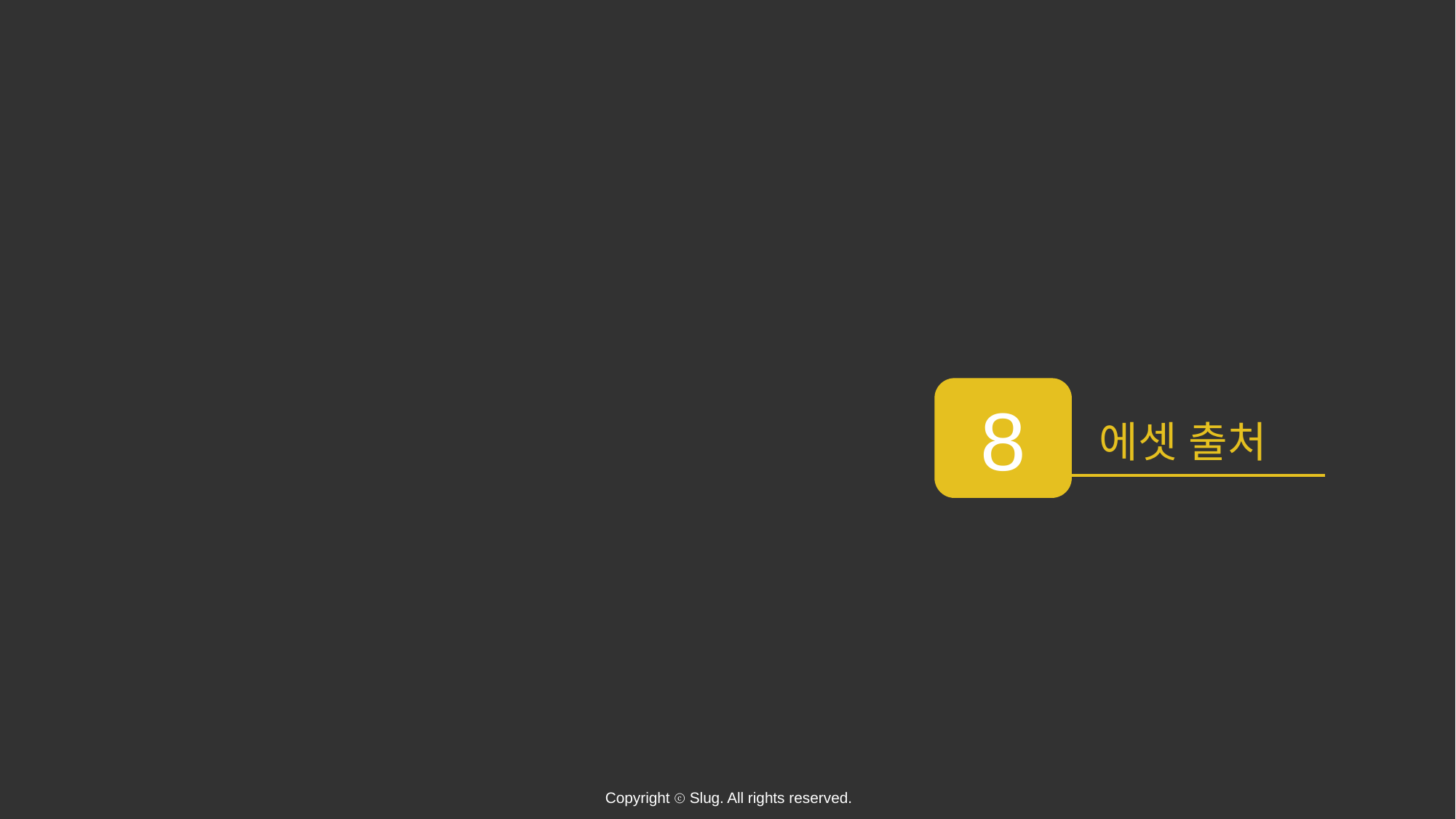

8
에셋 출처
Copyright ⓒ Slug. All rights reserved.